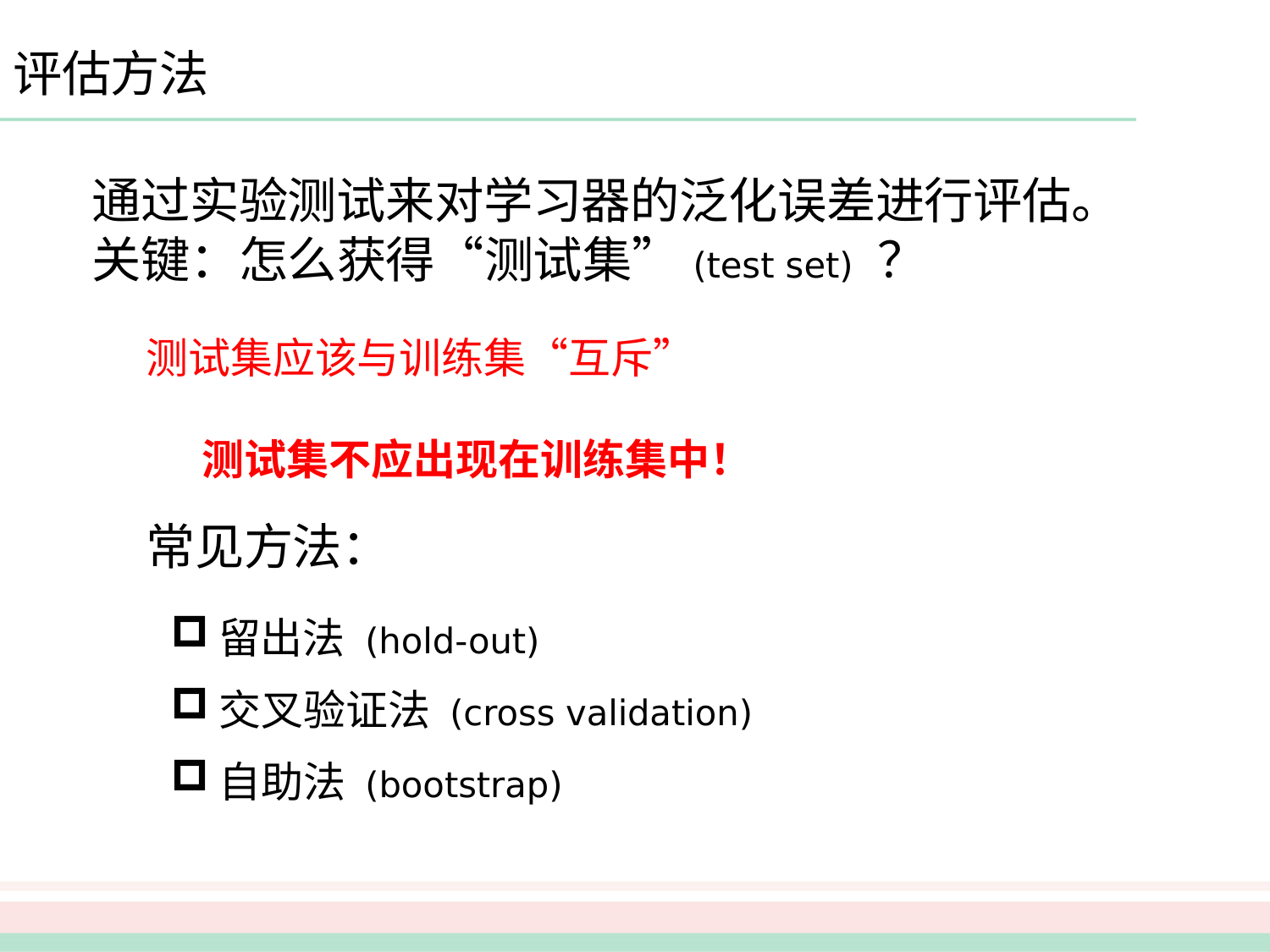

# 评估方法
通过实验测试来对学习器的泛化误差进行评估。
关键：怎么获得“测试集”(test set) ？
测试集应该与训练集“互斥”

     测试集不应出现在训练集中！
常见方法：
留出法 (hold-out)
交叉验证法 (cross validation)
自助法 (bootstrap)